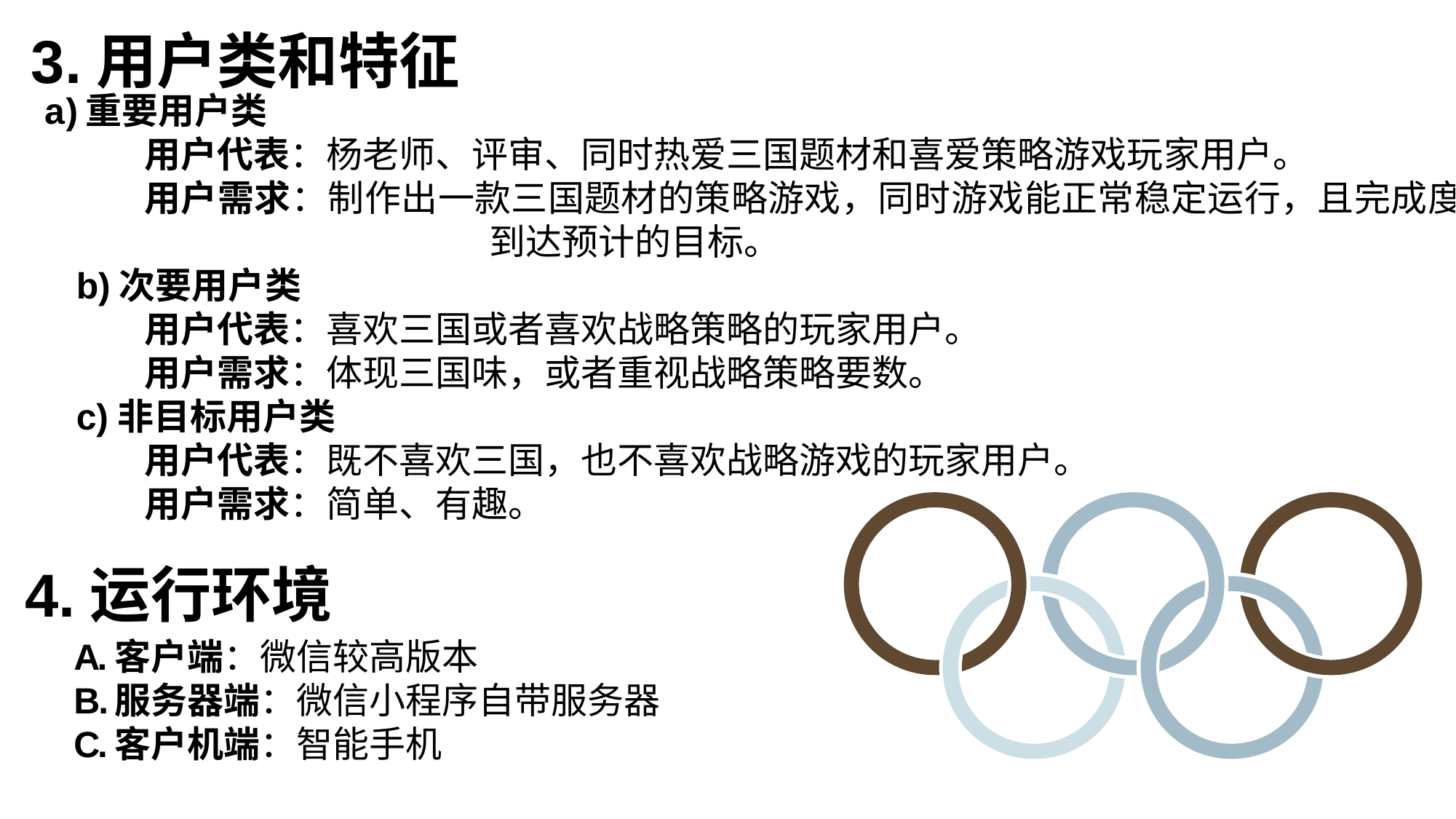

3.用户类和特征
重要用户类
用户代表：杨老师、评审、同时热爱三国题材和喜爱策略游戏玩家用户。
用户需求：制作出一款三国题材的策略游戏，同时游戏能正常稳定运行，且完成度			      到达预计的目标。
b)次要用户类
用户代表：喜欢三国或者喜欢战略策略的玩家用户。
用户需求：体现三国味，或者重视战略策略要数。
c)非目标用户类
用户代表：既不喜欢三国，也不喜欢战略游戏的玩家用户。
用户需求：简单、有趣。

4.运行环境
客户端：微信较高版本
服务器端：微信小程序自带服务器
客户机端：智能手机